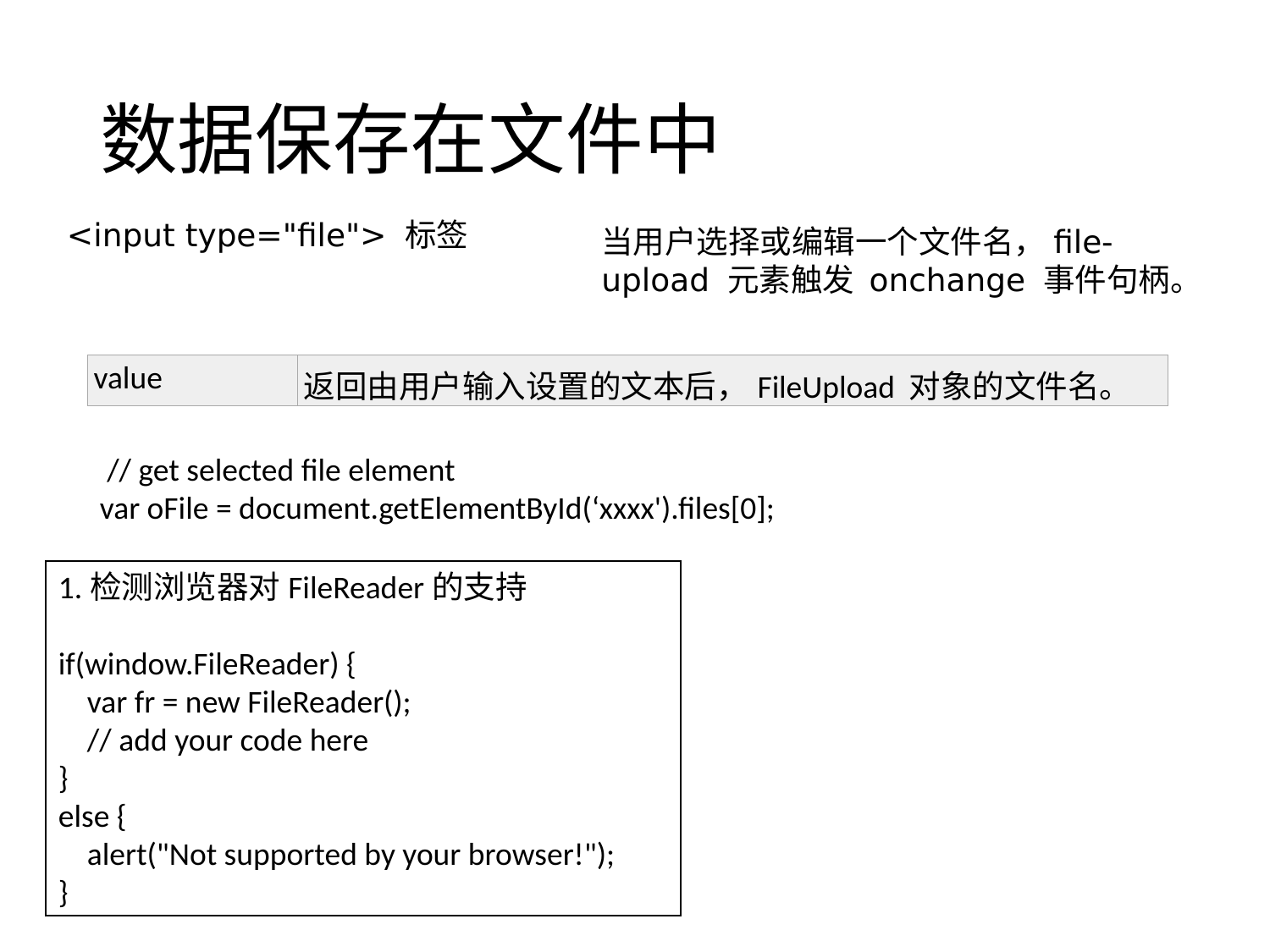

# 数据保存在文件中
 <input type="file"> 标签
当用户选择或编辑一个文件名，file-upload 元素触发 onchange 事件句柄。
| value | 返回由用户输入设置的文本后，FileUpload 对象的文件名。 |
| --- | --- |
 // get selected file element
var oFile = document.getElementById(‘xxxx').files[0];
1.检测浏览器对FileReader的支持

if(window.FileReader) {
    var fr = new FileReader();
    // add your code here
}
else {
    alert("Not supported by your browser!");
}